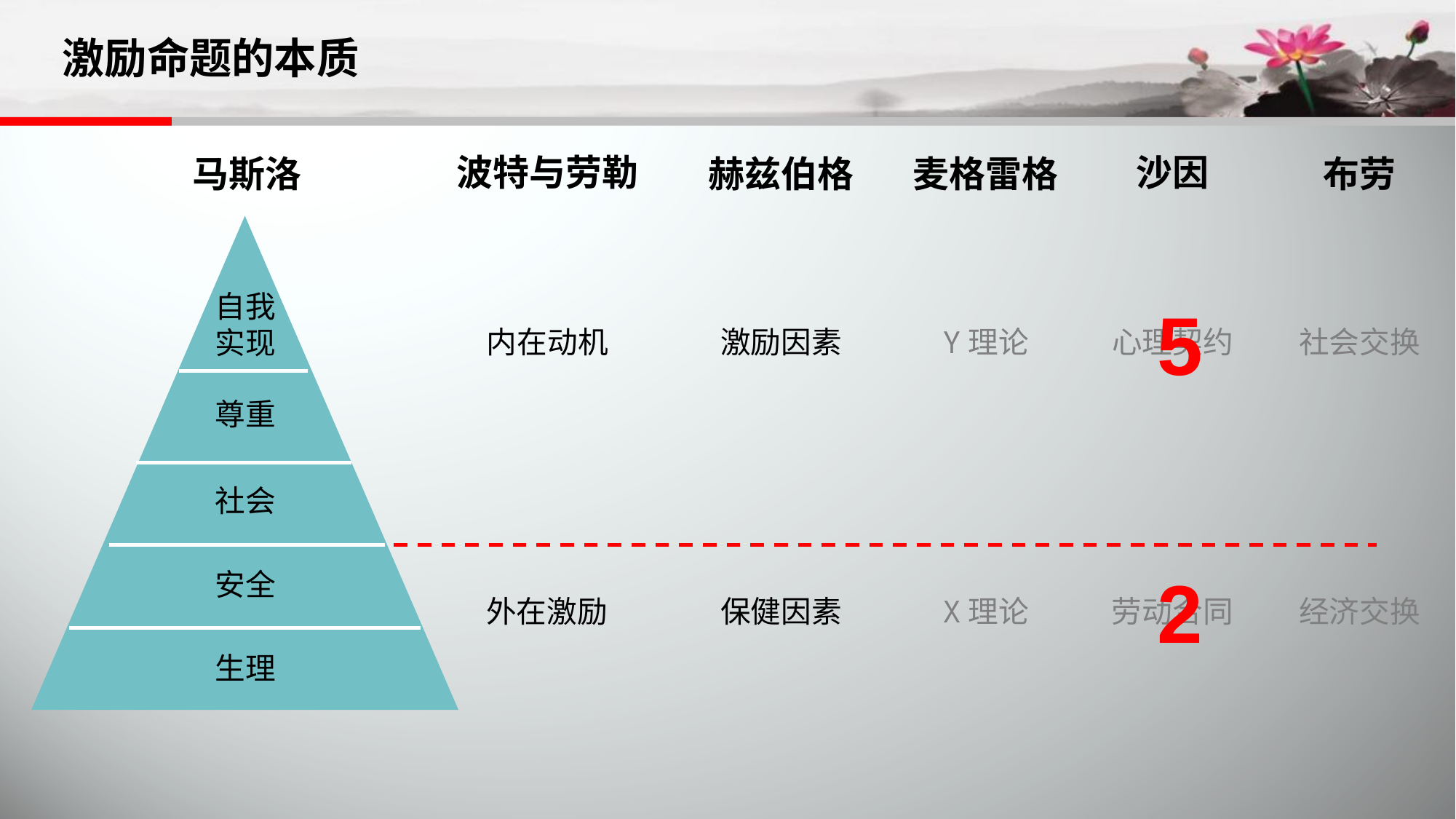

激励命题的本质
波特与劳勒
沙因
马斯洛
赫兹伯格
麦格雷格
布劳

自我
实现
5
内在动机
激励因素
Y理论
心理契约
社会交换
尊重
社会
2
安全
外在激励
保健因素
X理论
劳动合同
经济交换
生理